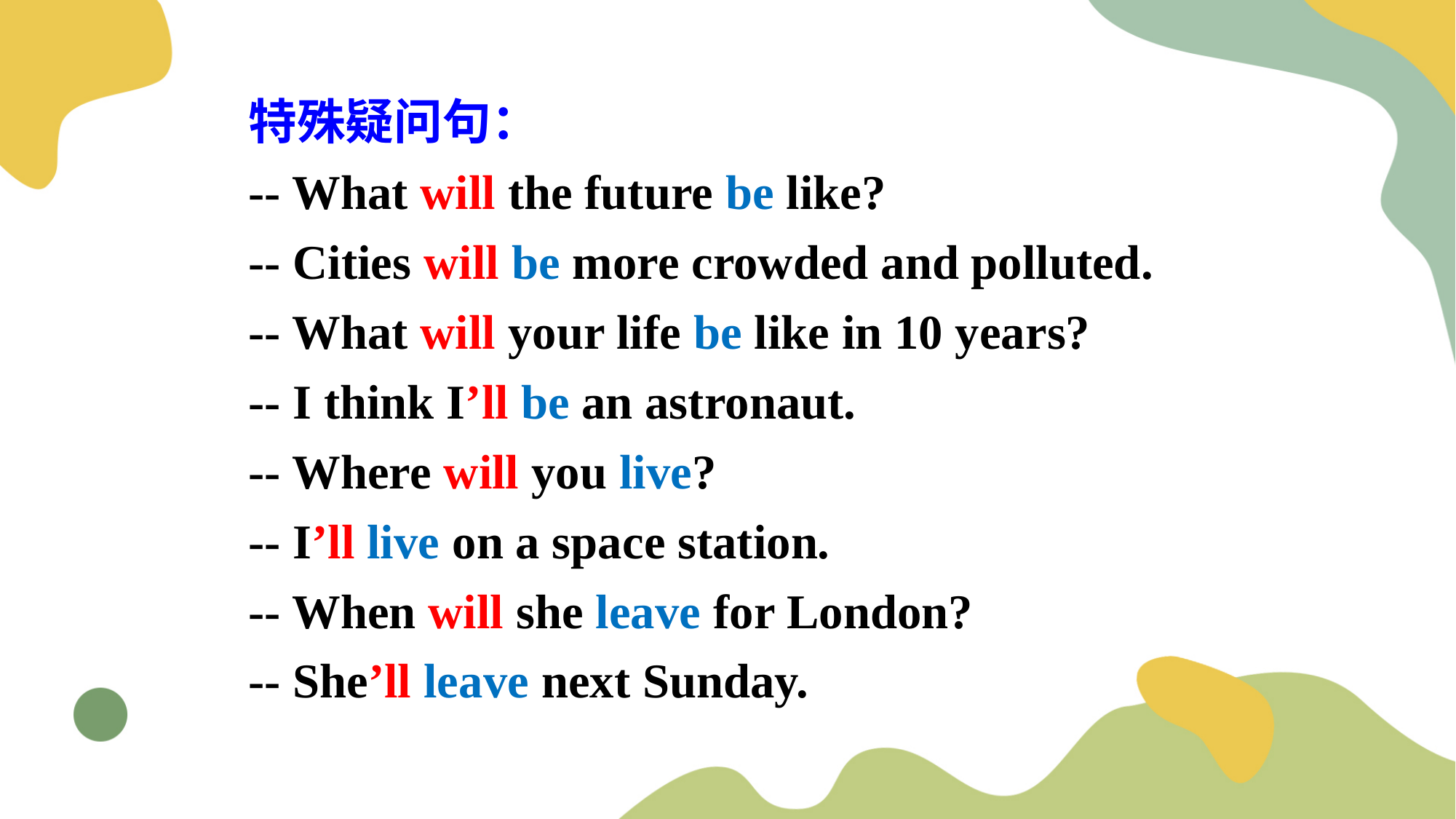

特殊疑问句：
-- What will the future be like?
-- Cities will be more crowded and polluted.
-- What will your life be like in 10 years?
-- I think I’ll be an astronaut.
-- Where will you live?
-- I’ll live on a space station.
-- When will she leave for London?
-- She’ll leave next Sunday.